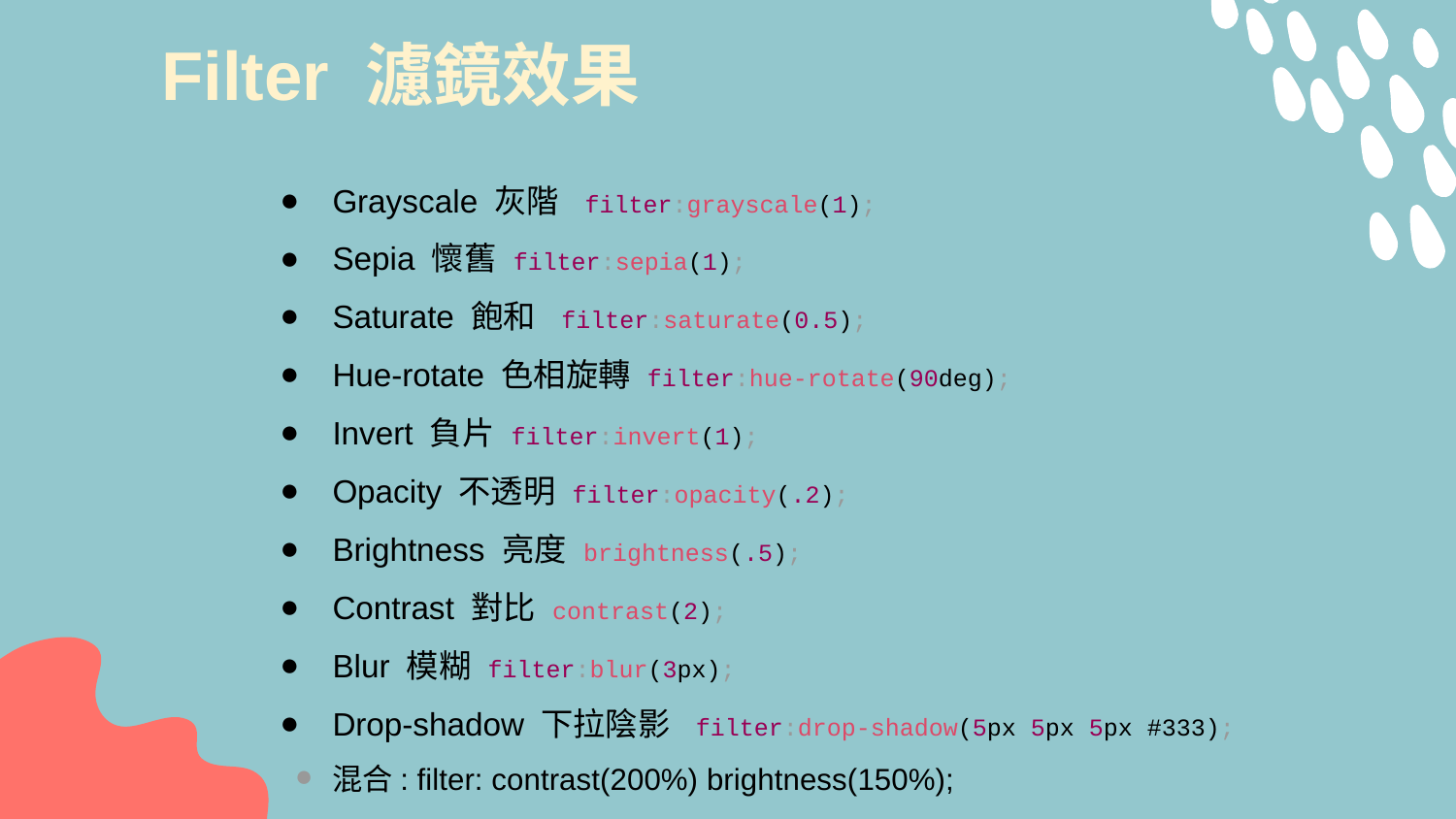

# Filter 濾鏡效果
Grayscale 灰階  filter:grayscale(1);
Sepia 懷舊 filter:sepia(1);
Saturate 飽和  filter:saturate(0.5);
Hue-rotate 色相旋轉 filter:hue-rotate(90deg);
Invert 負片 filter:invert(1);
Opacity 不透明 filter:opacity(.2);
Brightness 亮度 brightness(.5);
Contrast 對比 contrast(2);
Blur 模糊 filter:blur(3px);
Drop-shadow 下拉陰影  filter:drop-shadow(5px 5px 5px #333);
混合: filter: contrast(200%) brightness(150%);